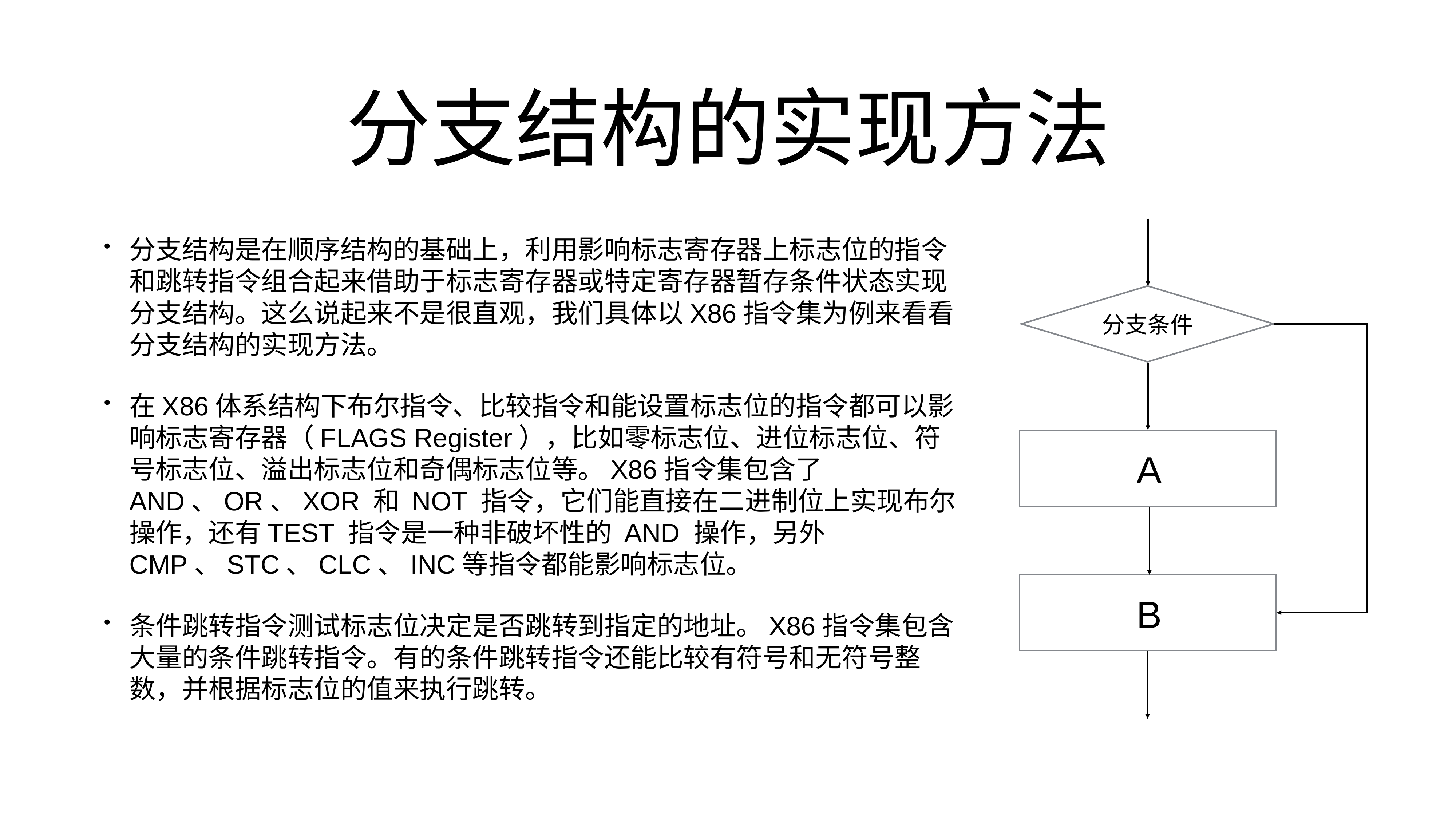

# 分支结构的实现方法
分支结构是在顺序结构的基础上，利用影响标志寄存器上标志位的指令和跳转指令组合起来借助于标志寄存器或特定寄存器暂存条件状态实现分支结构。这么说起来不是很直观，我们具体以X86指令集为例来看看分支结构的实现方法。
在X86体系结构下布尔指令、比较指令和能设置标志位的指令都可以影响标志寄存器（FLAGS Register），比如零标志位、进位标志位、符号标志位、溢出标志位和奇偶标志位等。X86指令集包含了 AND、OR、XOR 和 NOT 指令，它们能直接在二进制位上实现布尔操作，还有TEST 指令是一种非破坏性的 AND 操作，另外CMP、STC、CLC、INC等指令都能影响标志位。
条件跳转指令测试标志位决定是否跳转到指定的地址。X86指令集包含大量的条件跳转指令。有的条件跳转指令还能比较有符号和无符号整数，并根据标志位的值来执行跳转。

分支条件

A

B